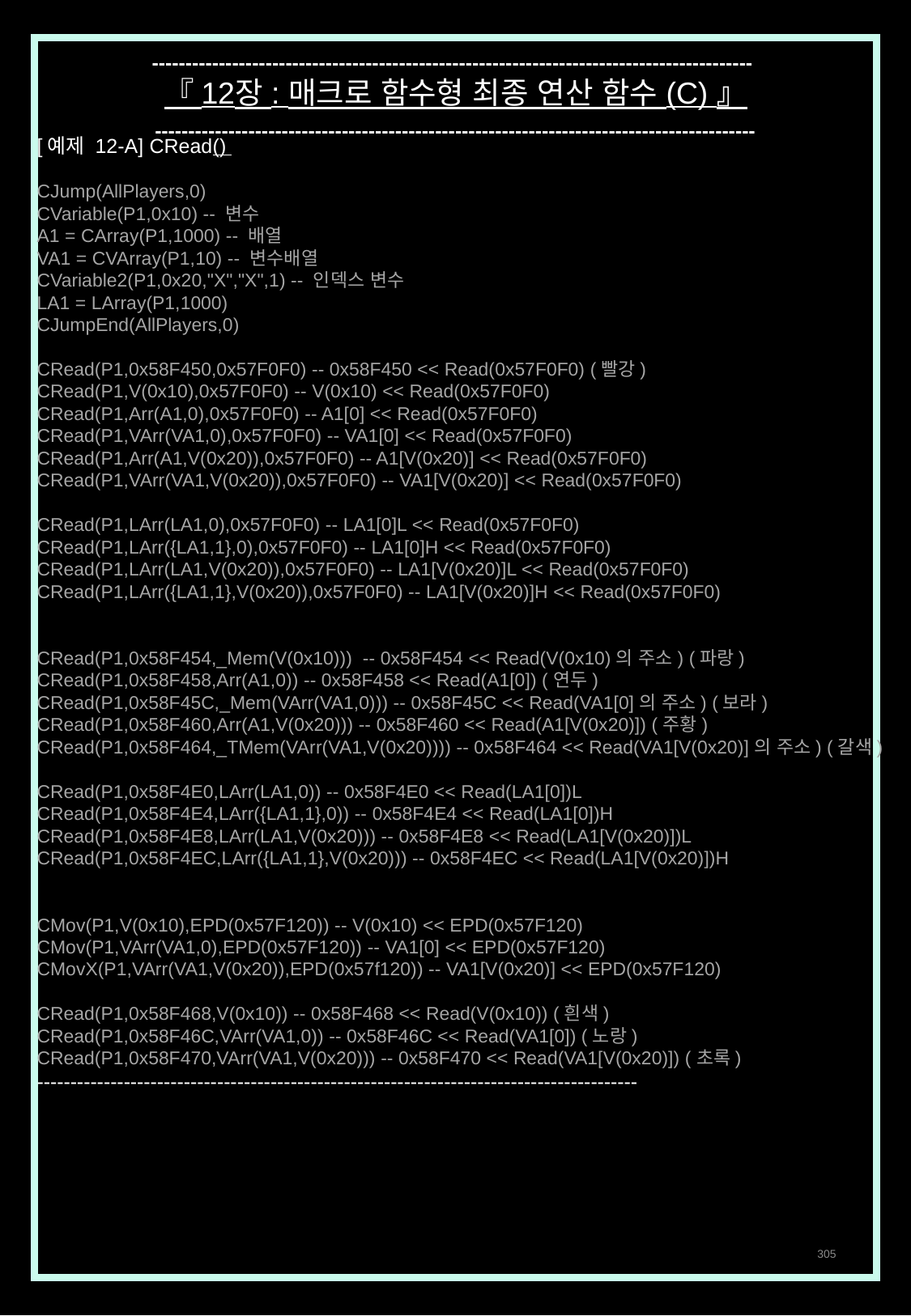

------------------------------------------------------------------------------------------
『 12장 : 매크로 함수형 최종 연산 함수 (C) 』
------------------------------------------------------------------------------------------
[예제 12-A] CRead()

CJump(AllPlayers,0)
CVariable(P1,0x10) -- 변수
A1 = CArray(P1,1000) -- 배열
VA1 = CVArray(P1,10) -- 변수배열
CVariable2(P1,0x20,"X","X",1) -- 인덱스 변수
LA1 = LArray(P1,1000)
CJumpEnd(AllPlayers,0)

CRead(P1,0x58F450,0x57F0F0) -- 0x58F450 << Read(0x57F0F0) (빨강)
CRead(P1,V(0x10),0x57F0F0) -- V(0x10) << Read(0x57F0F0)
CRead(P1,Arr(A1,0),0x57F0F0) -- A1[0] << Read(0x57F0F0)
CRead(P1,VArr(VA1,0),0x57F0F0) -- VA1[0] << Read(0x57F0F0)
CRead(P1,Arr(A1,V(0x20)),0x57F0F0) -- A1[V(0x20)] << Read(0x57F0F0)
CRead(P1,VArr(VA1,V(0x20)),0x57F0F0) -- VA1[V(0x20)] << Read(0x57F0F0)

CRead(P1,LArr(LA1,0),0x57F0F0) -- LA1[0]L << Read(0x57F0F0)
CRead(P1,LArr({LA1,1},0),0x57F0F0) -- LA1[0]H << Read(0x57F0F0)
CRead(P1,LArr(LA1,V(0x20)),0x57F0F0) -- LA1[V(0x20)]L << Read(0x57F0F0)
CRead(P1,LArr({LA1,1},V(0x20)),0x57F0F0) -- LA1[V(0x20)]H << Read(0x57F0F0)

CRead(P1,0x58F454,_Mem(V(0x10)))  -- 0x58F454 << Read(V(0x10)의 주소) (파랑)
CRead(P1,0x58F458,Arr(A1,0)) -- 0x58F458 << Read(A1[0]) (연두)
CRead(P1,0x58F45C,_Mem(VArr(VA1,0))) -- 0x58F45C << Read(VA1[0]의 주소) (보라)
CRead(P1,0x58F460,Arr(A1,V(0x20))) -- 0x58F460 << Read(A1[V(0x20)]) (주황)
CRead(P1,0x58F464,_TMem(VArr(VA1,V(0x20)))) -- 0x58F464 << Read(VA1[V(0x20)]의 주소) (갈색)

CRead(P1,0x58F4E0,LArr(LA1,0)) -- 0x58F4E0 << Read(LA1[0])L
CRead(P1,0x58F4E4,LArr({LA1,1},0)) -- 0x58F4E4 << Read(LA1[0])H
CRead(P1,0x58F4E8,LArr(LA1,V(0x20))) -- 0x58F4E8 << Read(LA1[V(0x20)])L
CRead(P1,0x58F4EC,LArr({LA1,1},V(0x20))) -- 0x58F4EC << Read(LA1[V(0x20)])H

CMov(P1,V(0x10),EPD(0x57F120)) -- V(0x10) << EPD(0x57F120)
CMov(P1,VArr(VA1,0),EPD(0x57F120)) -- VA1[0] << EPD(0x57F120)
CMovX(P1,VArr(VA1,V(0x20)),EPD(0x57f120)) -- VA1[V(0x20)] << EPD(0x57F120)

CRead(P1,0x58F468,V(0x10)) -- 0x58F468 << Read(V(0x10)) (흰색)
CRead(P1,0x58F46C,VArr(VA1,0)) -- 0x58F46C << Read(VA1[0]) (노랑)
CRead(P1,0x58F470,VArr(VA1,V(0x20))) -- 0x58F470 << Read(VA1[V(0x20)]) (초록)
------------------------------------------------------------------------------------------
305